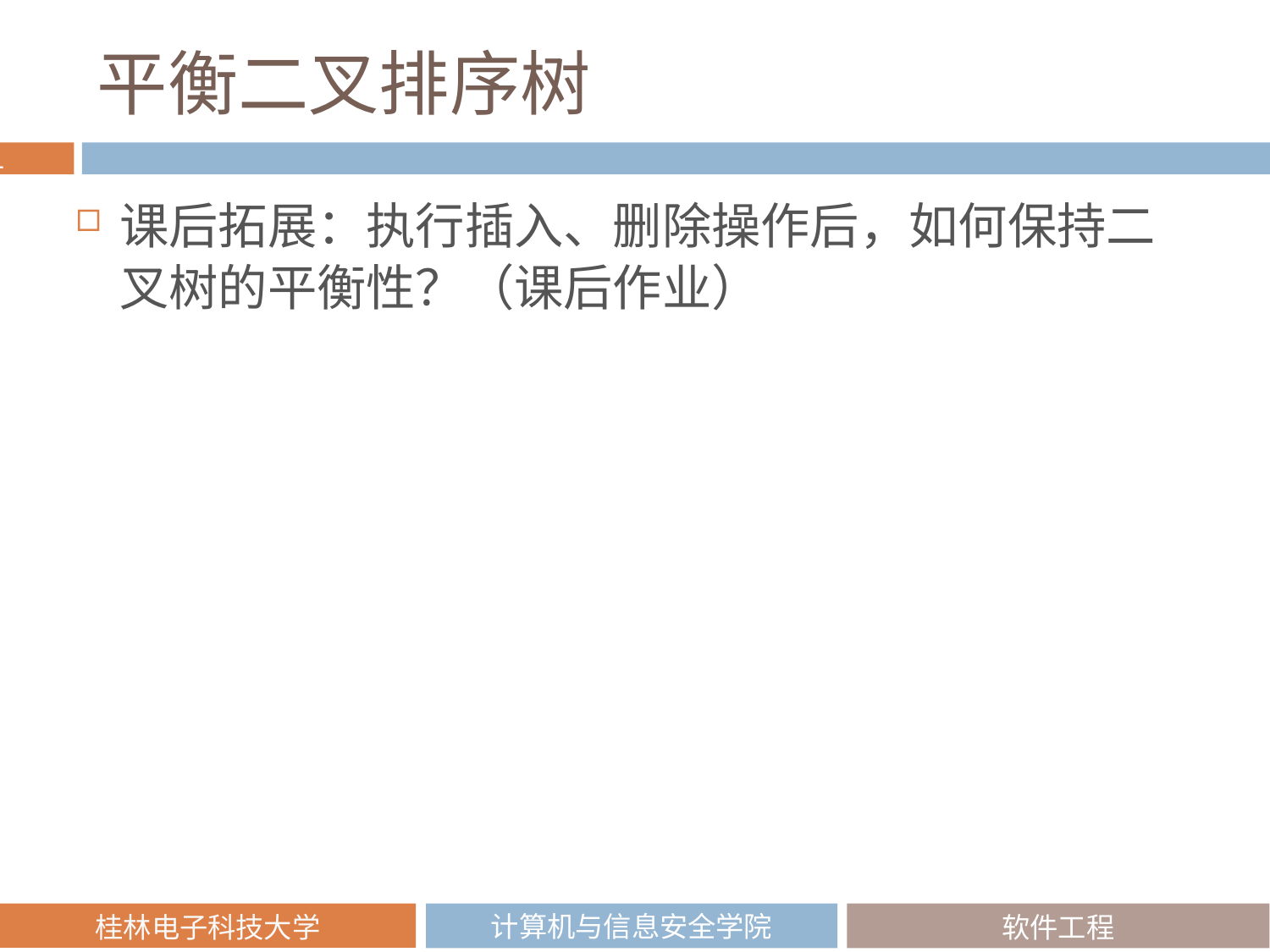

# 平衡二叉排序树
课后拓展：执行插入、删除操作后，如何保持二叉树的平衡性？（课后作业）